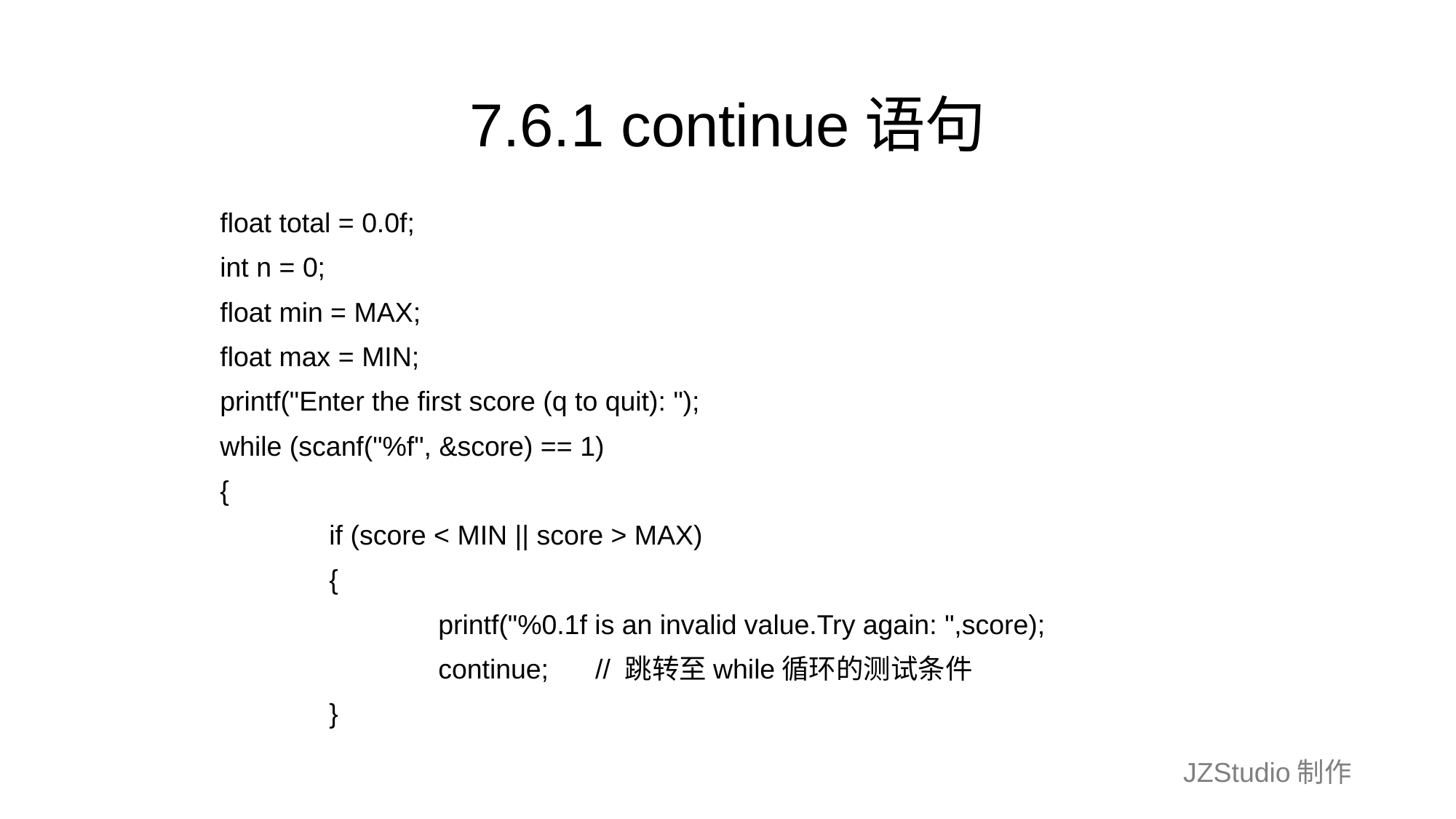

# 7.6.1 continue语句
	float total = 0.0f;
	int n = 0;
	float min = MAX;
	float max = MIN;
	printf("Enter the first score (q to quit): ");
	while (scanf("%f", &score) == 1)
	{
		if (score < MIN || score > MAX)
		{
			printf("%0.1f is an invalid value.Try again: ",score);
			continue;　 // 跳转至while循环的测试条件
		}